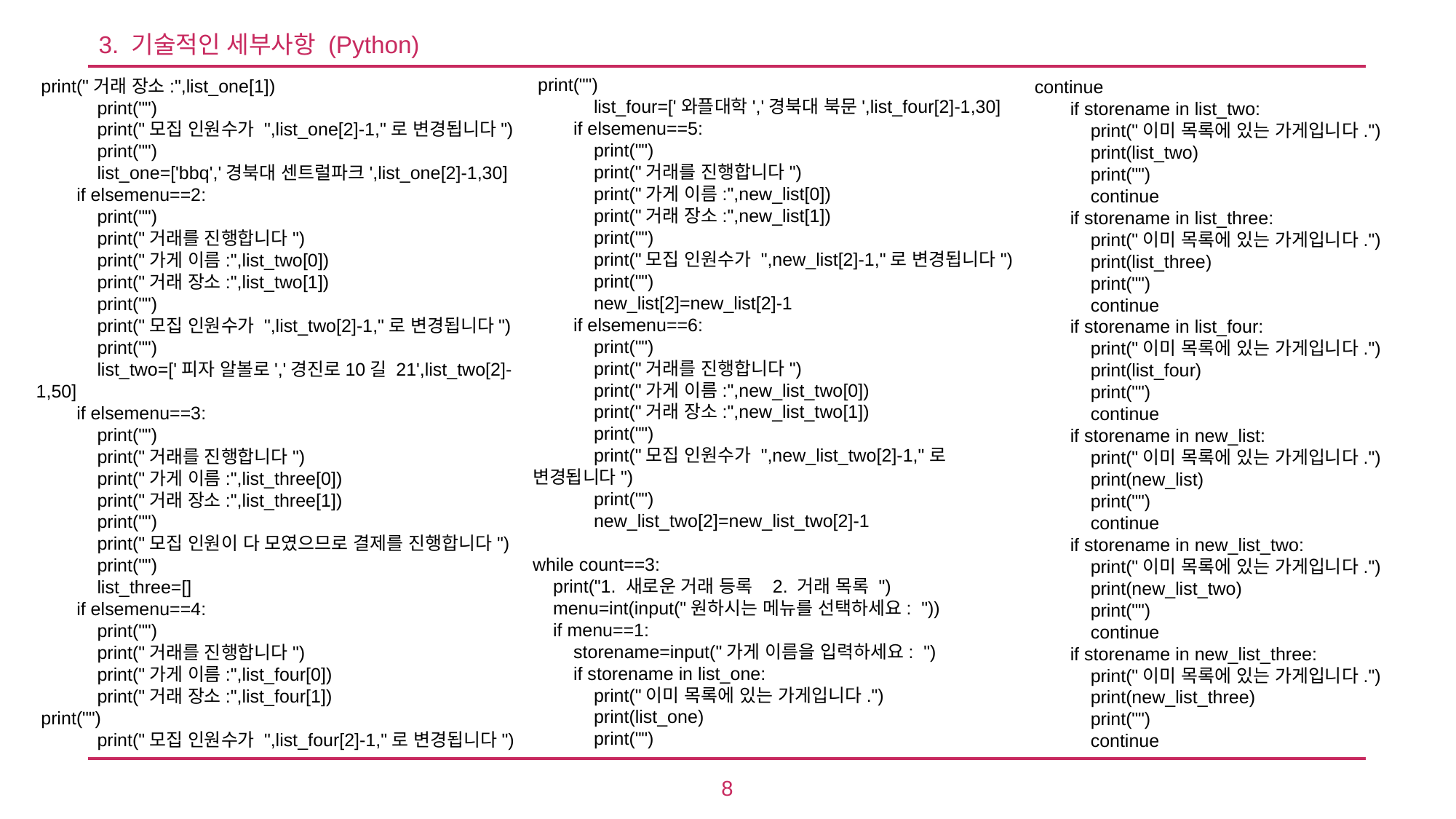

3. 기술적인 세부사항 (Python)
 print("")
            list_four=['와플대학','경북대 북문',list_four[2]-1,30]
        if elsemenu==5:
            print("")
            print("거래를 진행합니다")
            print("가게 이름:",new_list[0])
            print("거래 장소:",new_list[1])
            print("")
            print("모집 인원수가 ",new_list[2]-1,"로 변경됩니다")
            print("")
            new_list[2]=new_list[2]-1
        if elsemenu==6:
            print("")
            print("거래를 진행합니다")
            print("가게 이름:",new_list_two[0])
            print("거래 장소:",new_list_two[1])
            print("")
            print("모집 인원수가 ",new_list_two[2]-1,"로 변경됩니다")
            print("")
            new_list_two[2]=new_list_two[2]-1

while count==3:
    print("1. 새로운 거래 등록   2. 거래 목록 ")
    menu=int(input("원하시는 메뉴를 선택하세요:  "))
    if menu==1:
        storename=input("가게 이름을 입력하세요:  ")
        if storename in list_one:
            print("이미 목록에 있는 가게입니다.")
            print(list_one)
            print("")
 print("거래 장소:",list_one[1])
            print("")
            print("모집 인원수가 ",list_one[2]-1,"로 변경됩니다")
            print("")
            list_one=['bbq','경북대 센트럴파크',list_one[2]-1,30]
        if elsemenu==2:
            print("")
            print("거래를 진행합니다")
            print("가게 이름:",list_two[0])
            print("거래 장소:",list_two[1])
            print("")
            print("모집 인원수가 ",list_two[2]-1,"로 변경됩니다")
            print("")
            list_two=['피자 알볼로','경진로10길 21',list_two[2]-1,50]
        if elsemenu==3:
            print("")
            print("거래를 진행합니다")
            print("가게 이름:",list_three[0])
            print("거래 장소:",list_three[1])
            print("")
            print("모집 인원이 다 모였으므로 결제를 진행합니다")
            print("")
            list_three=[]
        if elsemenu==4:
            print("")
            print("거래를 진행합니다")
            print("가게 이름:",list_four[0])
            print("거래 장소:",list_four[1])
 print("")
            print("모집 인원수가 ",list_four[2]-1,"로 변경됩니다")

 continue
        if storename in list_two:
            print("이미 목록에 있는 가게입니다.")
            print(list_two)
            print("")
            continue
        if storename in list_three:
            print("이미 목록에 있는 가게입니다.")
            print(list_three)
            print("")
            continue
        if storename in list_four:
            print("이미 목록에 있는 가게입니다.")
            print(list_four)
            print("")
            continue
        if storename in new_list:
            print("이미 목록에 있는 가게입니다.")
            print(new_list)
            print("")
            continue
        if storename in new_list_two:
            print("이미 목록에 있는 가게입니다.")
            print(new_list_two)
            print("")
            continue
        if storename in new_list_three:
            print("이미 목록에 있는 가게입니다.")
            print(new_list_three)
            print("")
            continue

8